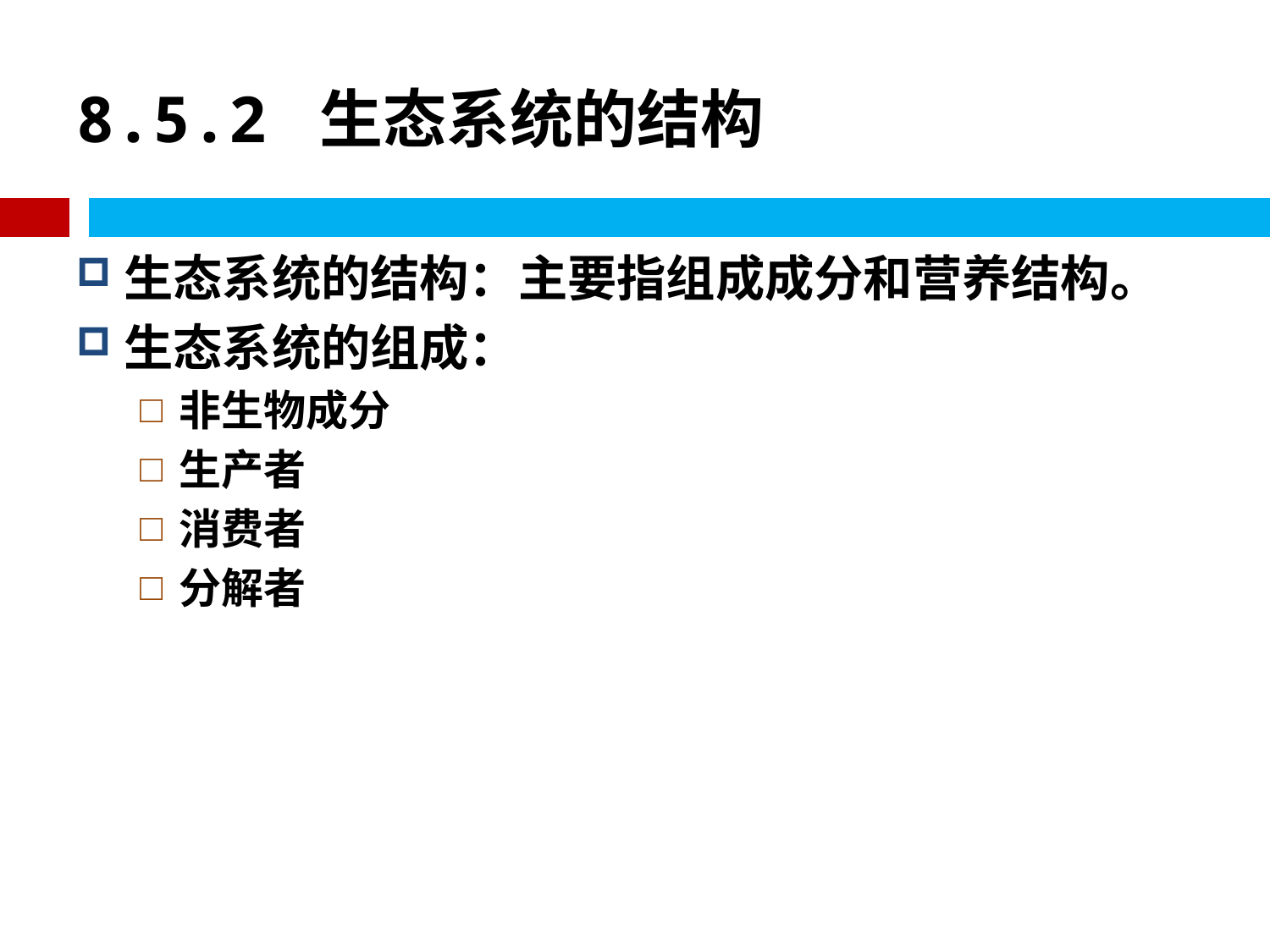

# 8.5.2 生态系统的结构
生态系统的结构：主要指组成成分和营养结构。
生态系统的组成：
非生物成分
生产者
消费者
分解者